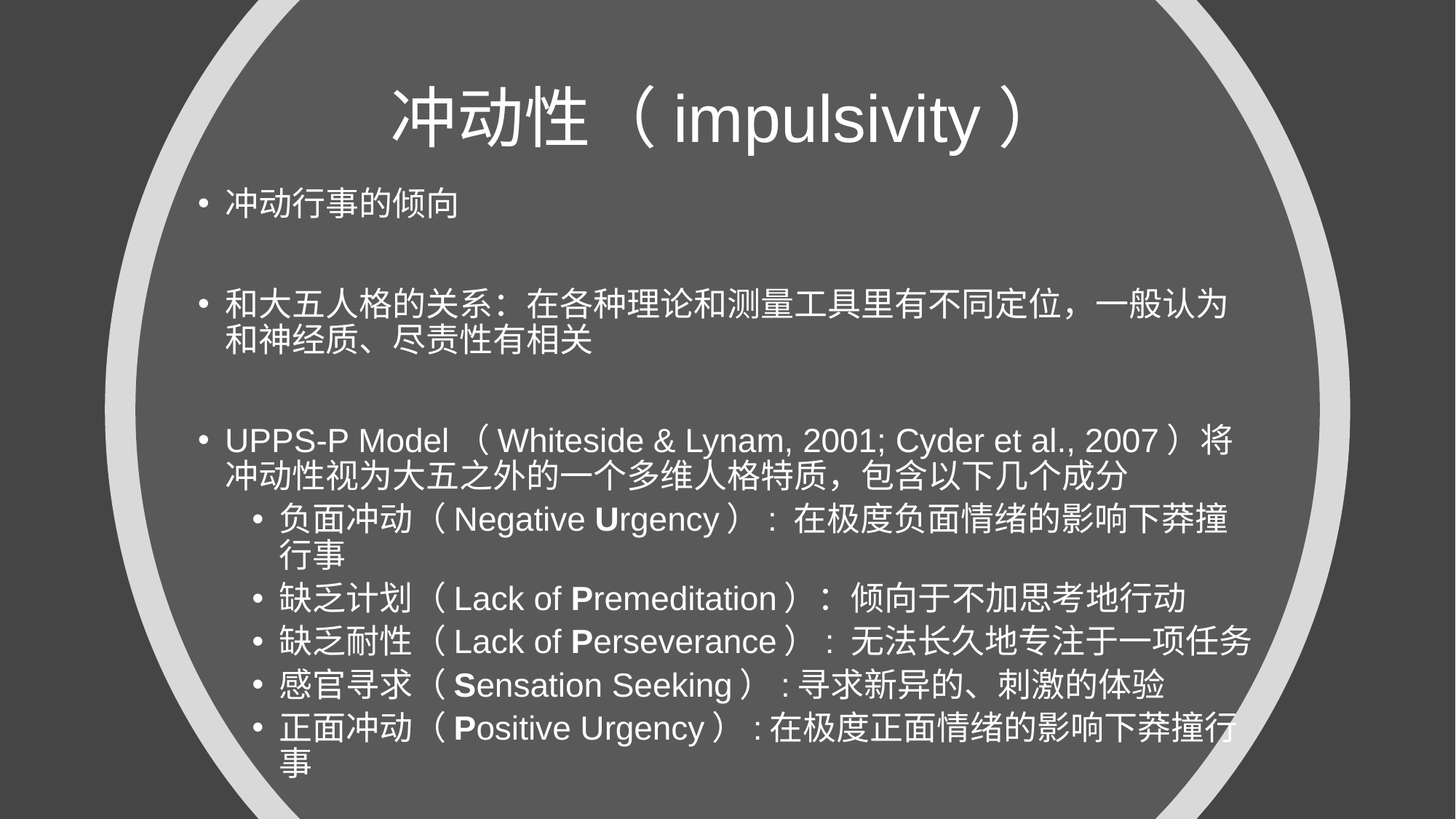

# 冲动性（impulsivity）
冲动行事的倾向

和大五人格的关系：在各种理论和测量工具里有不同定位，一般认为和神经质、尽责性有相关

UPPS-P Model（Whiteside & Lynam, 2001; Cyder et al., 2007）将冲动性视为大五之外的一个多维人格特质，包含以下几个成分
负面冲动（Negative Urgency）: 在极度负面情绪的影响下莽撞行事
缺乏计划（Lack of Premeditation）：倾向于不加思考地行动
缺乏耐性（Lack of Perseverance）: 无法长久地专注于一项任务
感官寻求（Sensation Seeking）:寻求新异的、刺激的体验
正面冲动（Positive Urgency）:在极度正面情绪的影响下莽撞行事